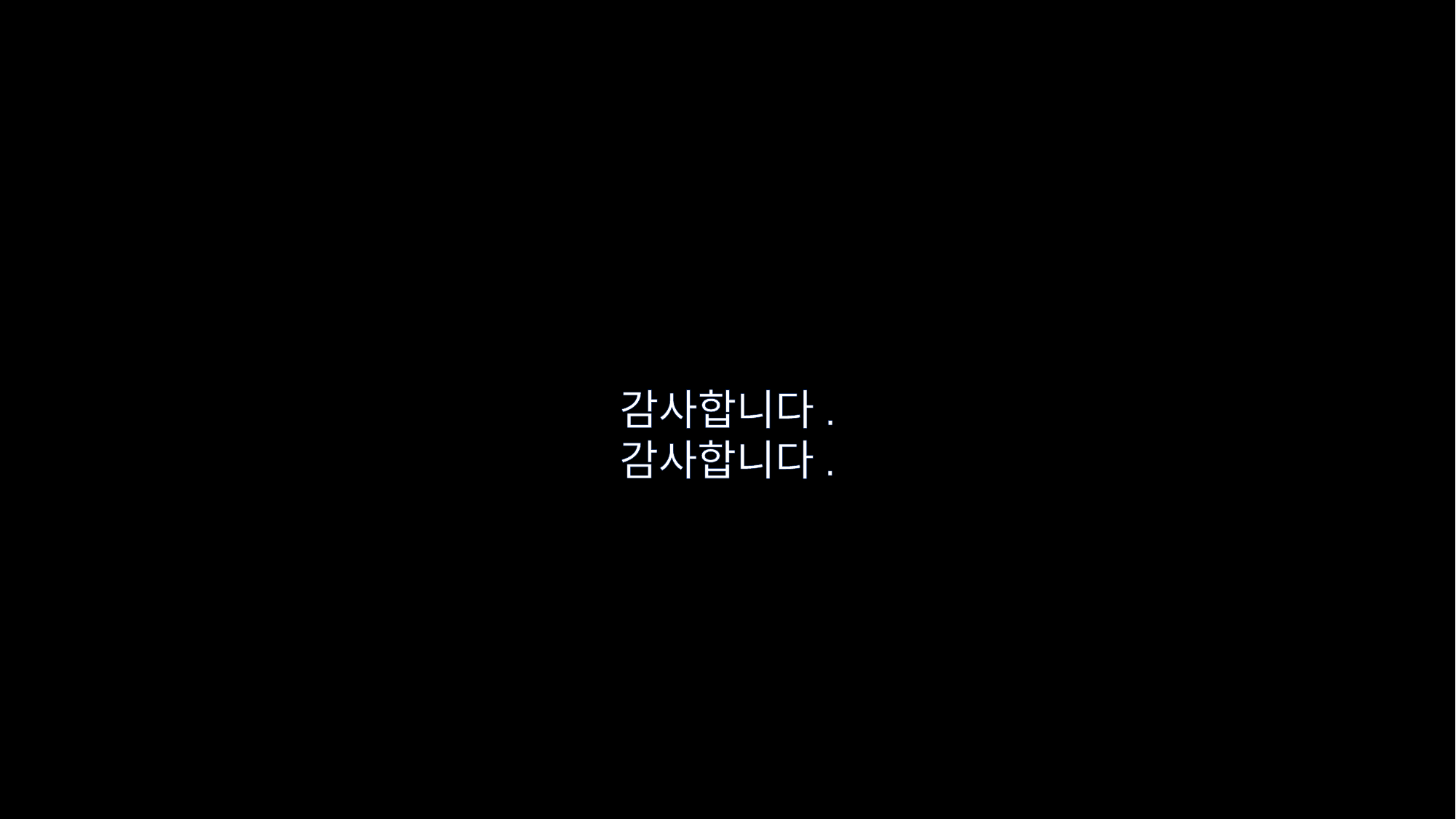

팀장

경제학과 김준호

팀원

경제학과 김영진

경제학과 임원기

경제학과 김봉영

경제학과 양원준

참고자료

TwitterScraper - taspinar

Text Mining with R : a tidy approach
Julia Silge, David Robinson

xwMOOC 텍스트 처리 - Software carpentry

R을 이용한 텍스트 마이닝 - 김진성

R을 활용한 텍스트 마이닝 입문 - 서진수

SNS 소셜 빅데이터를 통한 아웃도어 의류 소비자 특성과
주요 아웃도어 의류 브랜드 현황 분석 - 정혜정, 오경희

소셜 빅데이터 분석을 통한 소비자 가치 인식 연구
: 신규 스마트폰을 중심으로 - 김형중, 김진화

감사합니다.

감사합니다.